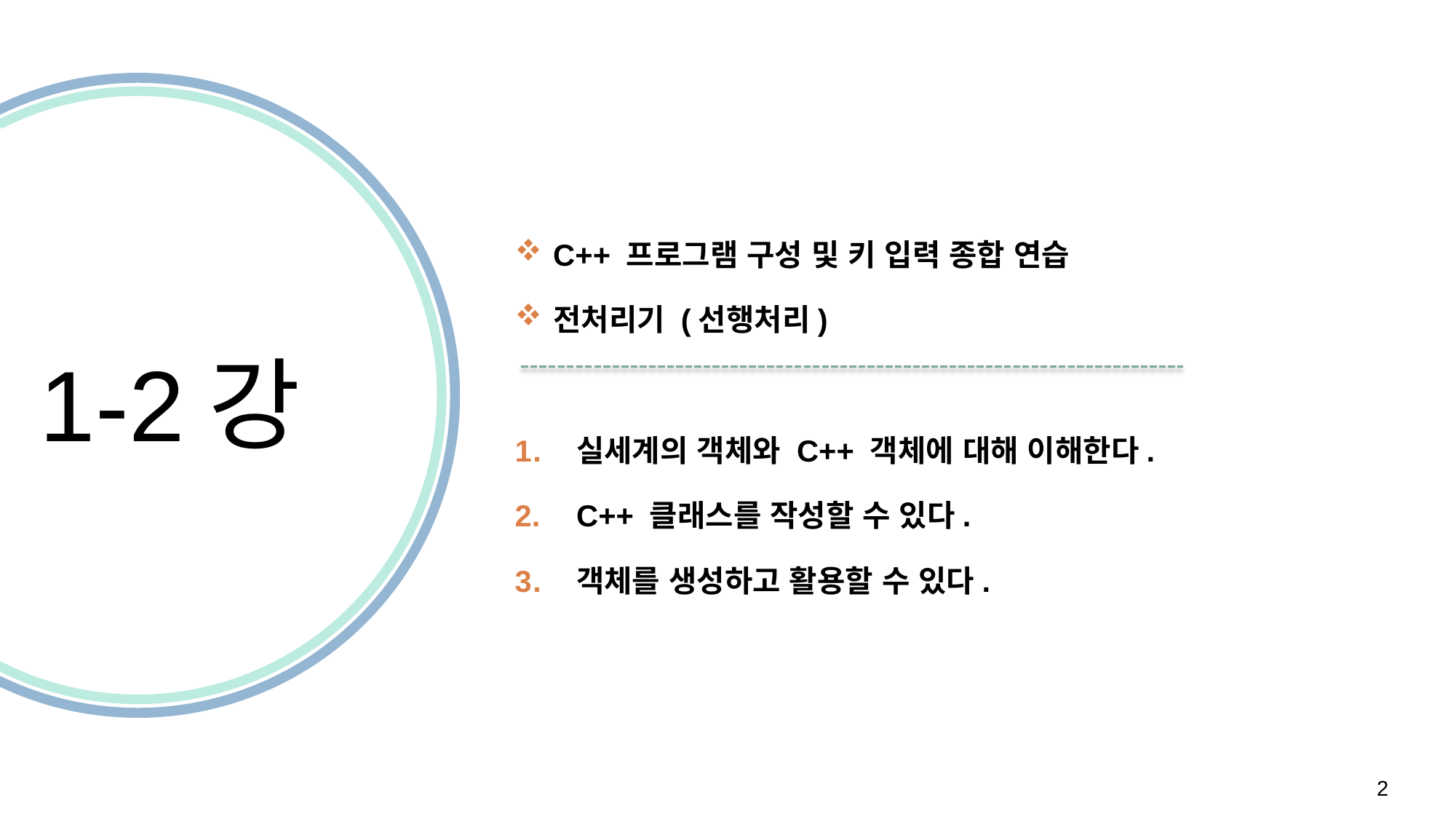

C++ 프로그램 구성 및 키 입력 종합 연습
전처리기 (선행처리)

실세계의 객체와 C++ 객체에 대해 이해한다.
C++ 클래스를 작성할 수 있다.
객체를 생성하고 활용할 수 있다.

1-2강